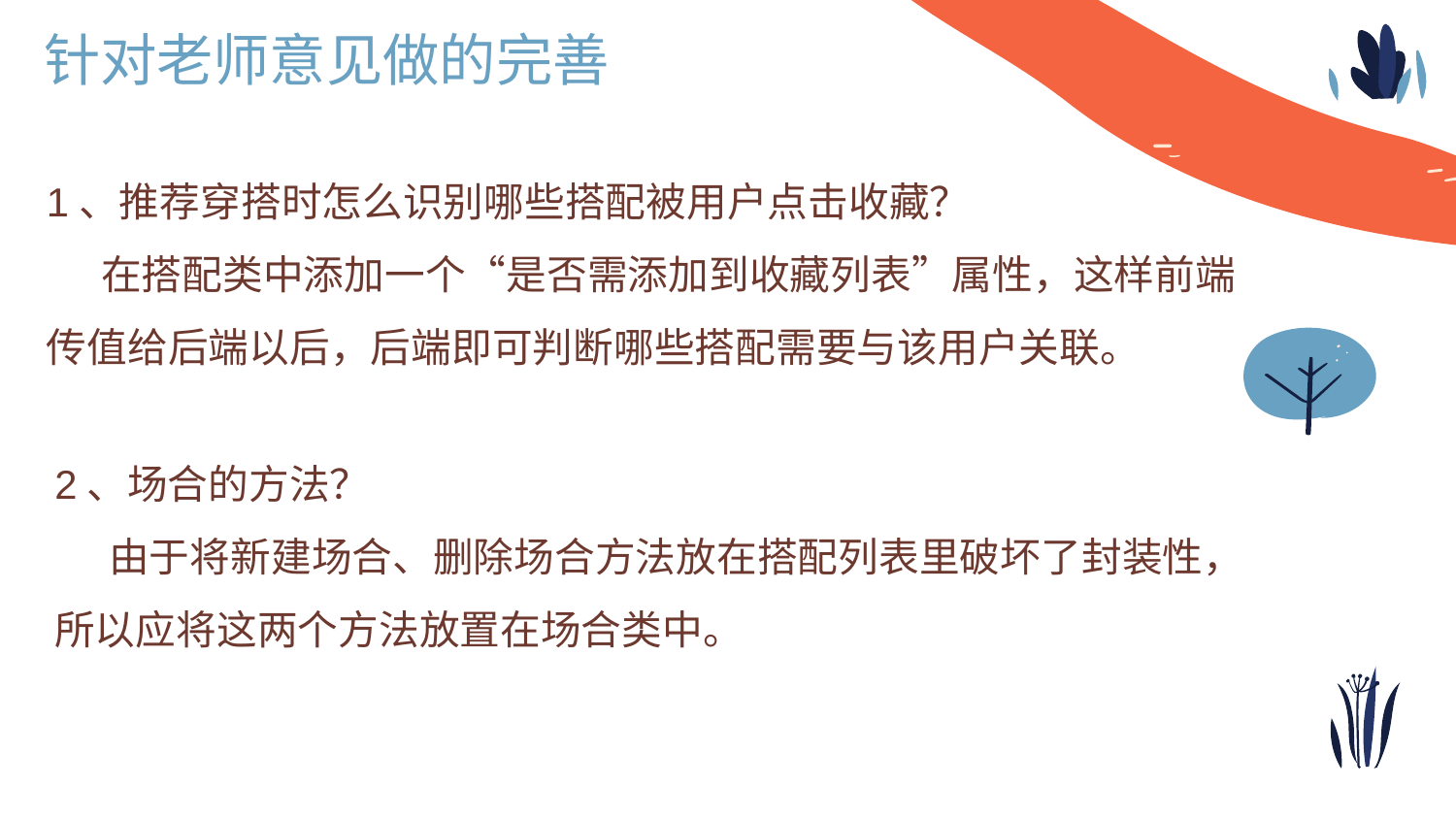

针对老师意见做的完善

1、推荐穿搭时怎么识别哪些搭配被用户点击收藏？
     在搭配类中添加一个“是否需添加到收藏列表”属性，这样前端传值给后端以后，后端即可判断哪些搭配需要与该用户关联。

2、场合的方法？
     由于将新建场合、删除场合方法放在搭配列表里破坏了封装性，所以应将这两个方法放置在场合类中。